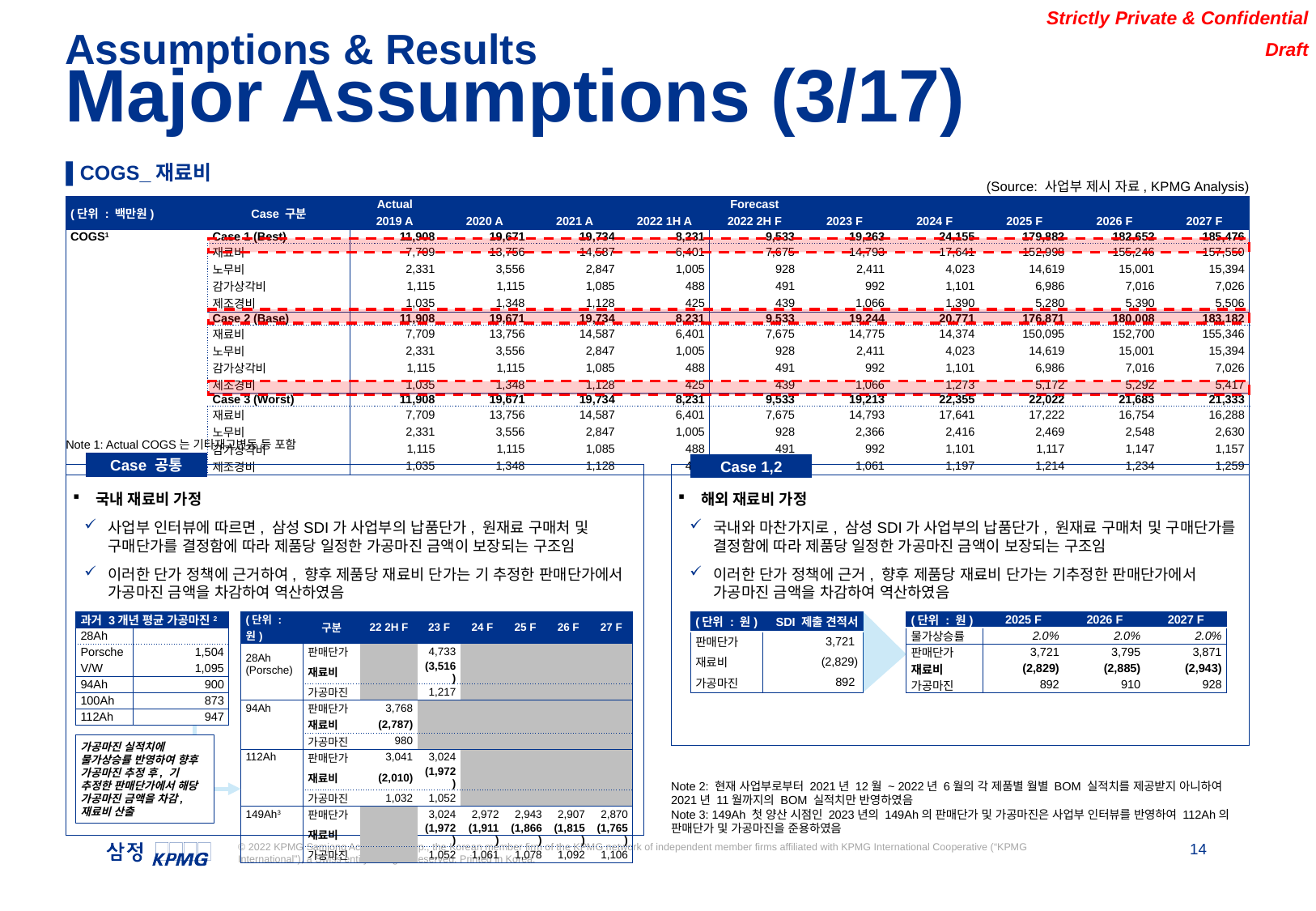

Assumptions & Results
Major Assumptions (3/17)
▌COGS_재료비
(Source: 사업부 제시 자료, KPMG Analysis)
| (단위 : 백만원) | Case 구분 | Actual |  |  |  | Forecast |  |  |  |  |  |
| --- | --- | --- | --- | --- | --- | --- | --- | --- | --- | --- | --- |
|  |  | 2019 A | 2020 A | 2021 A | 2022 1H A | 2022 2H F | 2023 F | 2024 F | 2025 F | 2026 F | 2027 F |
| COGS1 | Case 1 (Best) | 11,908 | 19,671 | 19,734 | 8,231 | 9,533 | 19,263 | 24,155 | 179,882 | 182,652 | 185,476 |
|  | 재료비 | 7,709 | 13,756 | 14,587 | 6,401 | 7,675 | 14,793 | 17,641 | 152,998 | 155,246 | 157,550 |
|  | 노무비 | 2,331 | 3,556 | 2,847 | 1,005 | 928 | 2,411 | 4,023 | 14,619 | 15,001 | 15,394 |
|  | 감가상각비 | 1,115 | 1,115 | 1,085 | 488 | 491 | 992 | 1,101 | 6,986 | 7,016 | 7,026 |
|  | 제조경비 | 1,035 | 1,348 | 1,128 | 425 | 439 | 1,066 | 1,390 | 5,280 | 5,390 | 5,506 |
|  | Case 2 (Base) | 11,908 | 19,671 | 19,734 | 8,231 | 9,533 | 19,244 | 20,771 | 176,871 | 180,008 | 183,182 |
|  | 재료비 | 7,709 | 13,756 | 14,587 | 6,401 | 7,675 | 14,775 | 14,374 | 150,095 | 152,700 | 155,346 |
|  | 노무비 | 2,331 | 3,556 | 2,847 | 1,005 | 928 | 2,411 | 4,023 | 14,619 | 15,001 | 15,394 |
|  | 감가상각비 | 1,115 | 1,115 | 1,085 | 488 | 491 | 992 | 1,101 | 6,986 | 7,016 | 7,026 |
|  | 제조경비 | 1,035 | 1,348 | 1,128 | 425 | 439 | 1,066 | 1,273 | 5,172 | 5,292 | 5,417 |
|  | Case 3 (Worst) | 11,908 | 19,671 | 19,734 | 8,231 | 9,533 | 19,213 | 22,355 | 22,022 | 21,683 | 21,333 |
|  | 재료비 | 7,709 | 13,756 | 14,587 | 6,401 | 7,675 | 14,793 | 17,641 | 17,222 | 16,754 | 16,288 |
|  | 노무비 | 2,331 | 3,556 | 2,847 | 1,005 | 928 | 2,366 | 2,416 | 2,469 | 2,548 | 2,630 |
|  | 감가상각비 | 1,115 | 1,115 | 1,085 | 488 | 491 | 992 | 1,101 | 1,117 | 1,147 | 1,157 |
|  | 제조경비 | 1,035 | 1,348 | 1,128 | 425 | 439 | 1,061 | 1,197 | 1,214 | 1,234 | 1,259 |

Note 1: Actual COGS는 기타재고변동 등 포함
Case 공통
Case 1,2
Dd
국내 재료비 가정
사업부 인터뷰에 따르면, 삼성SDI가 사업부의 납품단가, 원재료 구매처 및 구매단가를 결정함에 따라 제품당 일정한 가공마진 금액이 보장되는 구조임
이러한 단가 정책에 근거하여, 향후 제품당 재료비 단가는 기 추정한 판매단가에서 가공마진 금액을 차감하여 역산하였음

Dd
해외 재료비 가정
국내와 마찬가지로, 삼성SDI가 사업부의 납품단가, 원재료 구매처 및 구매단가를 결정함에 따라 제품당 일정한 가공마진 금액이 보장되는 구조임
이러한 단가 정책에 근거, 향후 제품당 재료비 단가는 기추정한 판매단가에서 가공마진 금액을 차감하여 역산하였음

| 과거 3개년 평균 가공마진2 | 평균가공마진 |
| --- | --- |
| 28Ah |  |
| Porsche | 1,504 |
| V/W | 1,095 |
| 94Ah | 900 |
| 100Ah | 873 |
| 112Ah | 947 |
| (단위 : 원) | 구분 | 22 2H F | 23 F | 24 F | 25 F | 26 F | 27 F |
| --- | --- | --- | --- | --- | --- | --- | --- |
| 28Ah (Porsche) | 판매단가 |  | 4,733 |  |  |  |  |
|  | 재료비 |  | (3,516) |  |  |  |  |
|  | 가공마진 |  | 1,217 |  |  |  |  |
| 94Ah | 판매단가 | 3,768 |  |  |  |  |  |
|  | 재료비 | (2,787) |  |  |  |  |  |
|  | 가공마진 | 980 |  |  |  |  |  |
| 112Ah | 판매단가 | 3,041 | 3,024 |  |  |  |  |
|  | 재료비 | (2,010) | (1,972) |  |  |  |  |
|  | 가공마진 | 1,032 | 1,052 |  |  |  |  |
| 149Ah3 | 판매단가 |  | 3,024 | 2,972 | 2,943 | 2,907 | 2,870 |
|  | 재료비 |  | (1,972) | (1,911) | (1,866) | (1,815) | (1,765) |
|  | 가공마진 |  | 1,052 | 1,061 | 1,078 | 1,092 | 1,106 |
| (단위 : 원) | SDI 제출 견적서 |
| --- | --- |
| 판매단가 | 3,721 |
| 재료비 | (2,829) |
| 가공마진 | 892 |
| (단위 : 원) | 2025 F | 2026 F | 2027 F |
| --- | --- | --- | --- |
| 물가상승률 | 2.0% | 2.0% | 2.0% |
| 판매단가 | 3,721 | 3,795 | 3,871 |
| 재료비 | (2,829) | (2,885) | (2,943) |
| 가공마진 | 892 | 910 | 928 |

가공마진 실적치에 물가상승률 반영하여 향후 가공마진 추정 후, 기 추정한 판매단가에서 해당 가공마진 금액을 차감, 재료비 산출
Note 2: 현재 사업부로부터 2021년 12월 ~ 2022년 6월의 각 제품별 월별 BOM 실적치를 제공받지 아니하여 2021년 11월까지의 BOM 실적치만 반영하였음
Note 3: 149Ah 첫 양산 시점인 2023년의 149Ah의 판매단가 및 가공마진은 사업부 인터뷰를 반영하여 112Ah의 판매단가 및 가공마진을 준용하였음